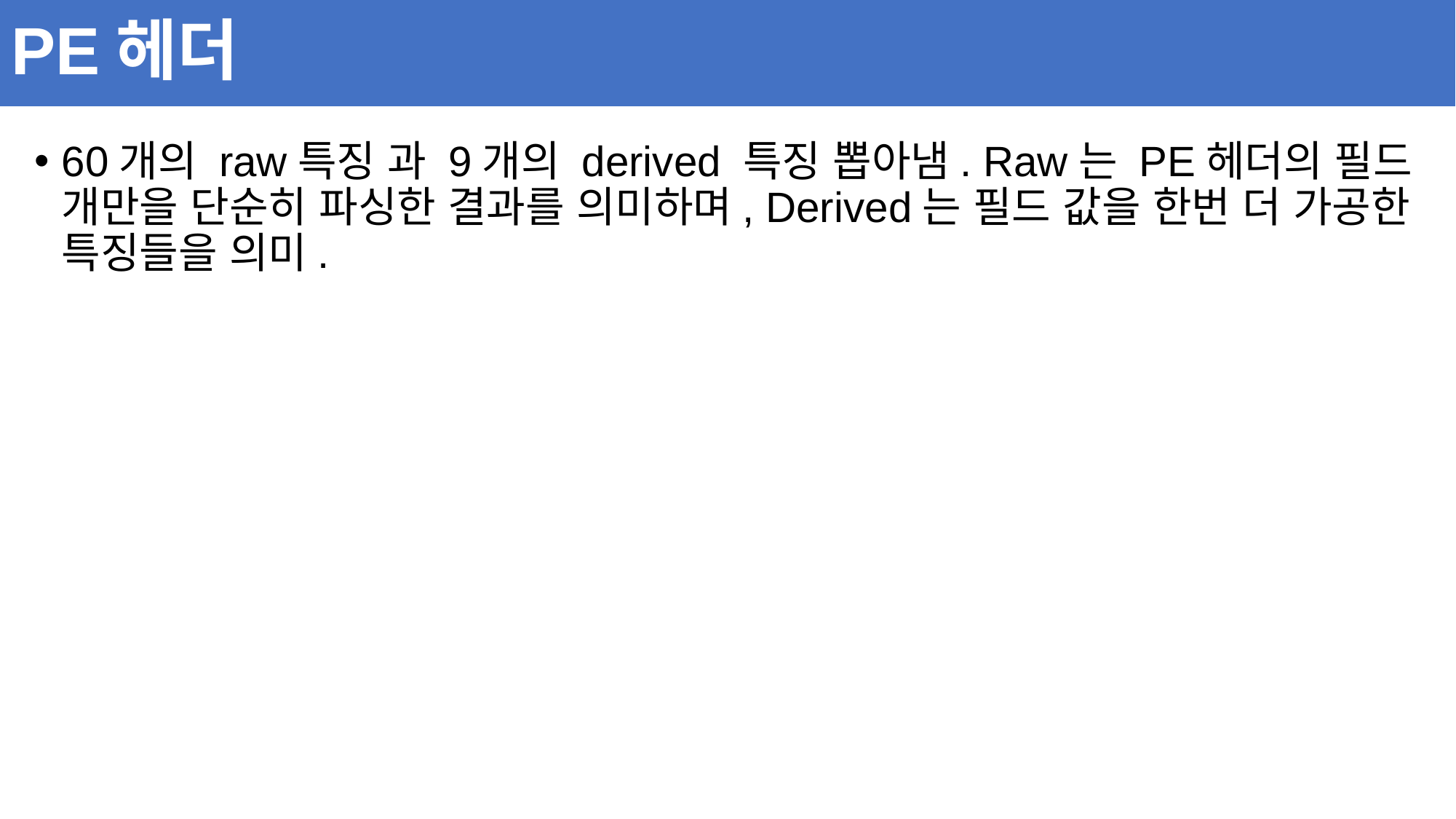

# PE헤더
60개의 raw특징 과 9개의 derived 특징 뽑아냄. Raw는 PE헤더의 필드 개만을 단순히 파싱한 결과를 의미하며, Derived는 필드 값을 한번 더 가공한 특징들을 의미.